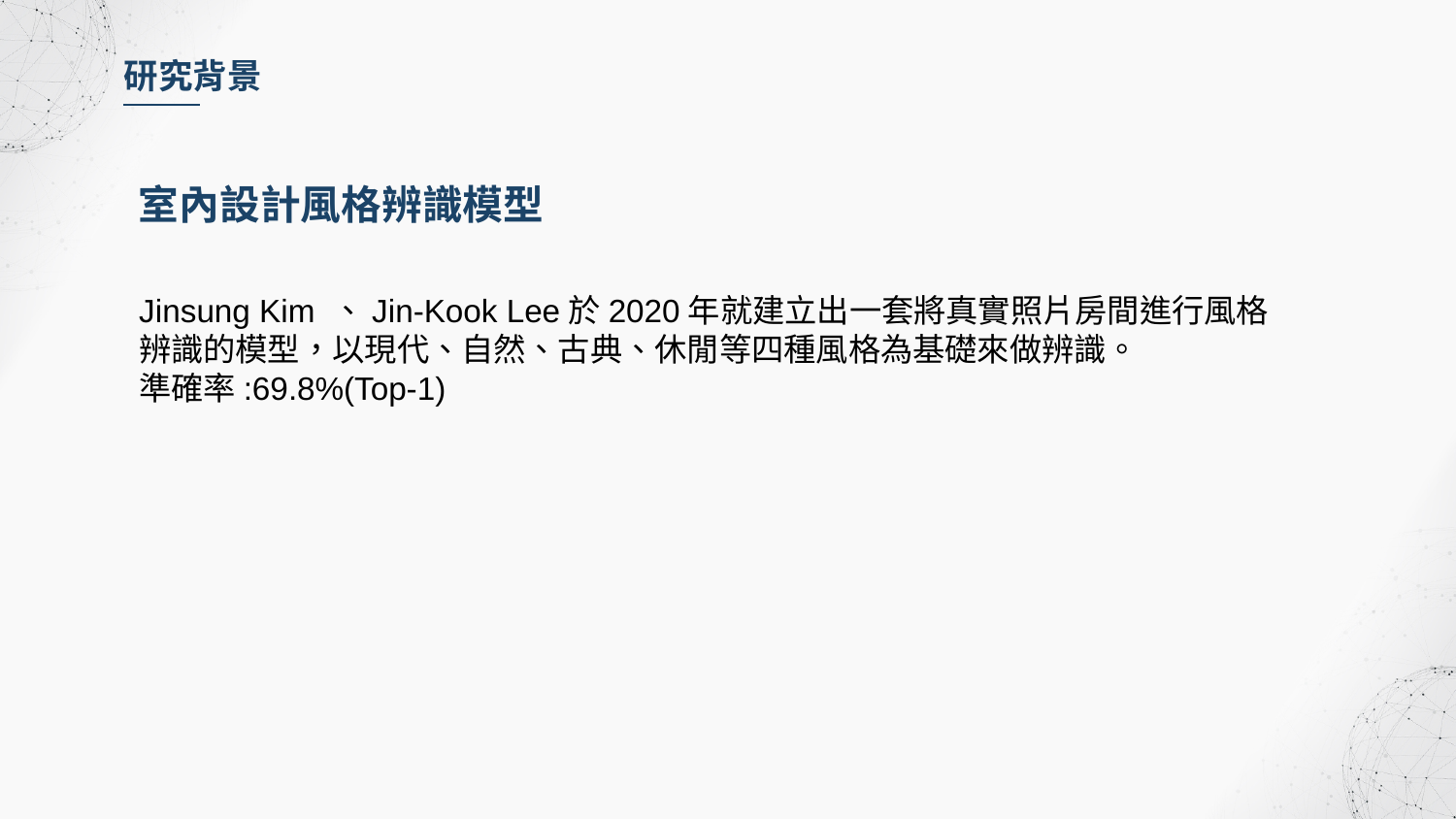

研究背景
室內設計風格辨識模型
Jinsung Kim 、Jin-Kook Lee於2020年就建立出一套將真實照片房間進行風格辨識的模型，以現代、自然、古典、休閒等四種風格為基礎來做辨識。
準確率:69.8%(Top-1)